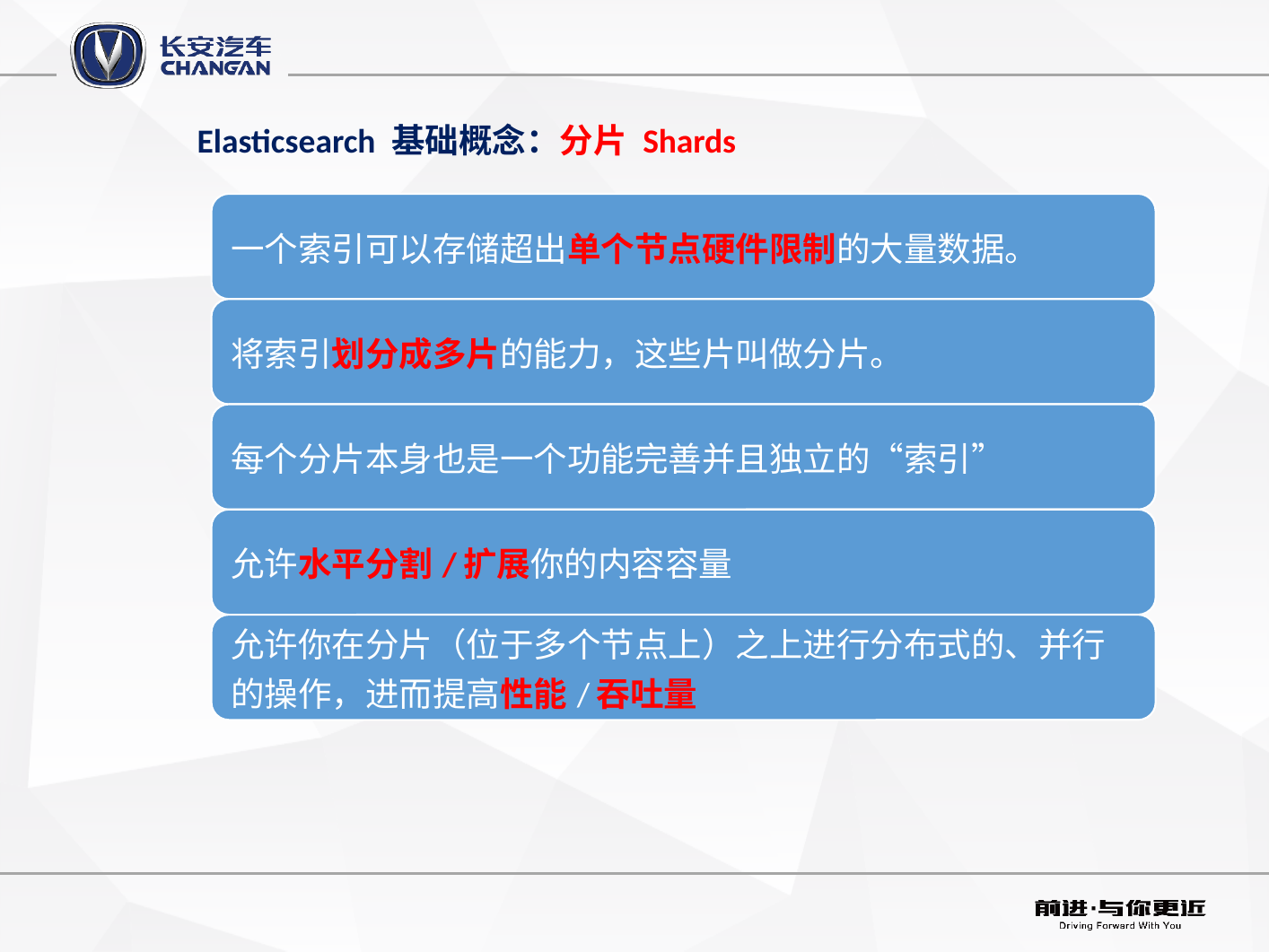

Elasticsearch 基础概念：分片 Shards
一个索引可以存储超出单个节点硬件限制的大量数据。
将索引划分成多片的能力，这些片叫做分片。
每个分片本身也是一个功能完善并且独立的“索引”
允许水平分割/扩展你的内容容量
允许你在分片（位于多个节点上）之上进行分布式的、并行的操作，进而提高性能/吞吐量